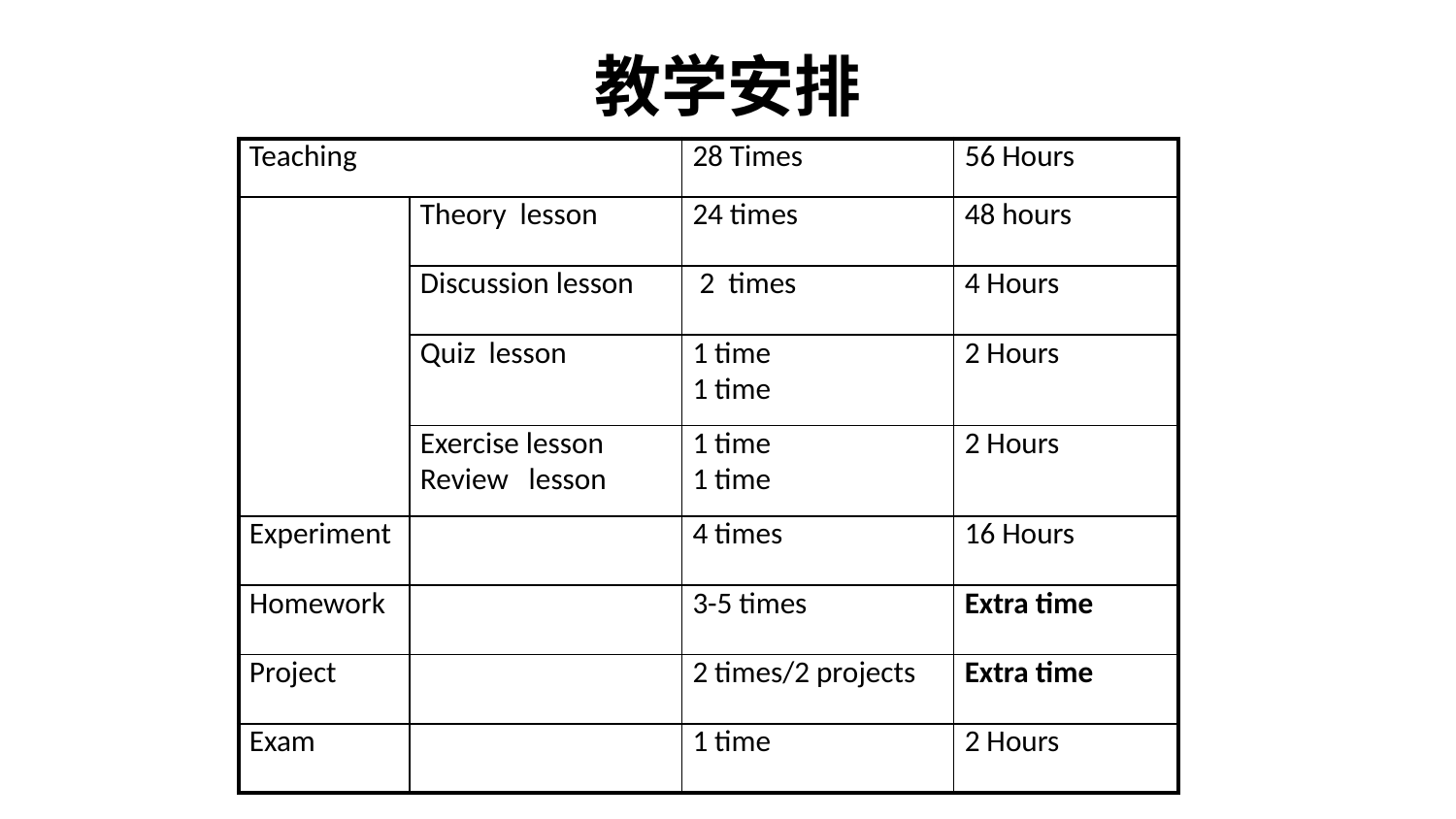

教学安排
| Teaching |  | 28 Times | 56 Hours |
| --- | --- | --- | --- |
|  | Theory lesson | 24 times | 48 hours |
|  | Discussion lesson | 2 times | 4 Hours |
|  | Quiz lesson | 1 time 1 time | 2 Hours |
|  | Exercise lesson Review lesson | 1 time 1 time | 2 Hours |
| Experiment |  | 4 times | 16 Hours |
| Homework |  | 3-5 times | Extra time |
| Project |  | 2 times/2 projects | Extra time |
| Exam |  | 1 time | 2 Hours |